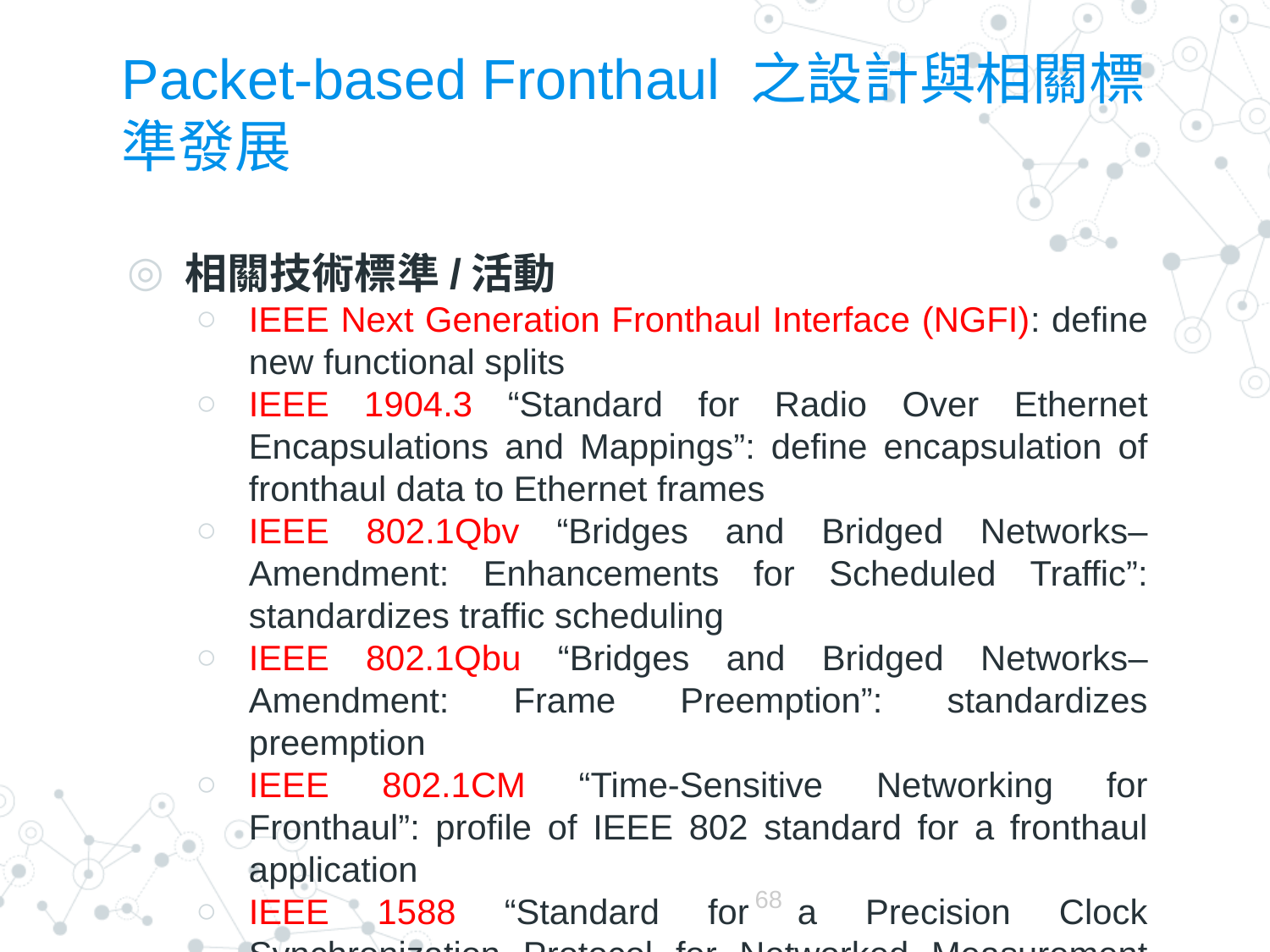

# Packet-based Fronthaul 之設計與相關標準發展
相關技術標準/活動
IEEE Next Generation Fronthaul Interface (NGFI): define new functional splits
IEEE 1904.3 “Standard for Radio Over Ethernet Encapsulations and Mappings”: define encapsulation of fronthaul data to Ethernet frames
IEEE 802.1Qbv “Bridges and Bridged Networks–Amendment: Enhancements for Scheduled Traffic”: standardizes traffic scheduling
IEEE 802.1Qbu “Bridges and Bridged Networks–Amendment: Frame Preemption”: standardizes preemption
IEEE 802.1CM “Time-Sensitive Networking for Fronthaul”: profile of IEEE 802 standard for a fronthaul application
IEEE 1588 “Standard for a Precision Clock Synchronization Protocol for Networked Measurement and Control Systems” improves sync. accuracy to 100s ps
68